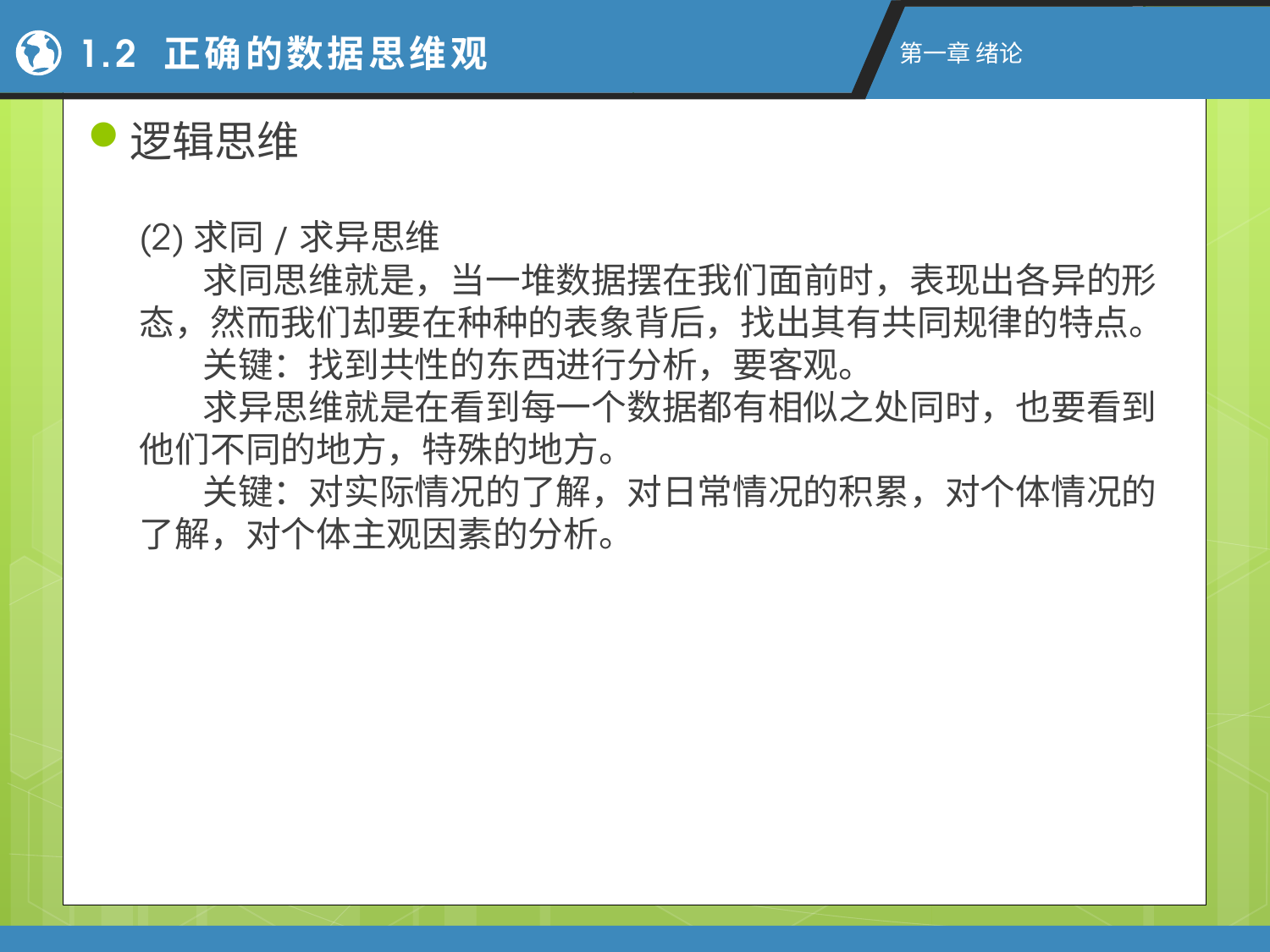

1.2 正确的数据思维观

第一章 绪论
逻辑思维
(2)求同/求异思维
       求同思维就是，当一堆数据摆在我们面前时，表现出各异的形态，然而我们却要在种种的表象背后，找出其有共同规律的特点。
       关键：找到共性的东西进行分析，要客观。
       求异思维就是在看到每一个数据都有相似之处同时，也要看到他们不同的地方，特殊的地方。
       关键：对实际情况的了解，对日常情况的积累，对个体情况的了解，对个体主观因素的分析。